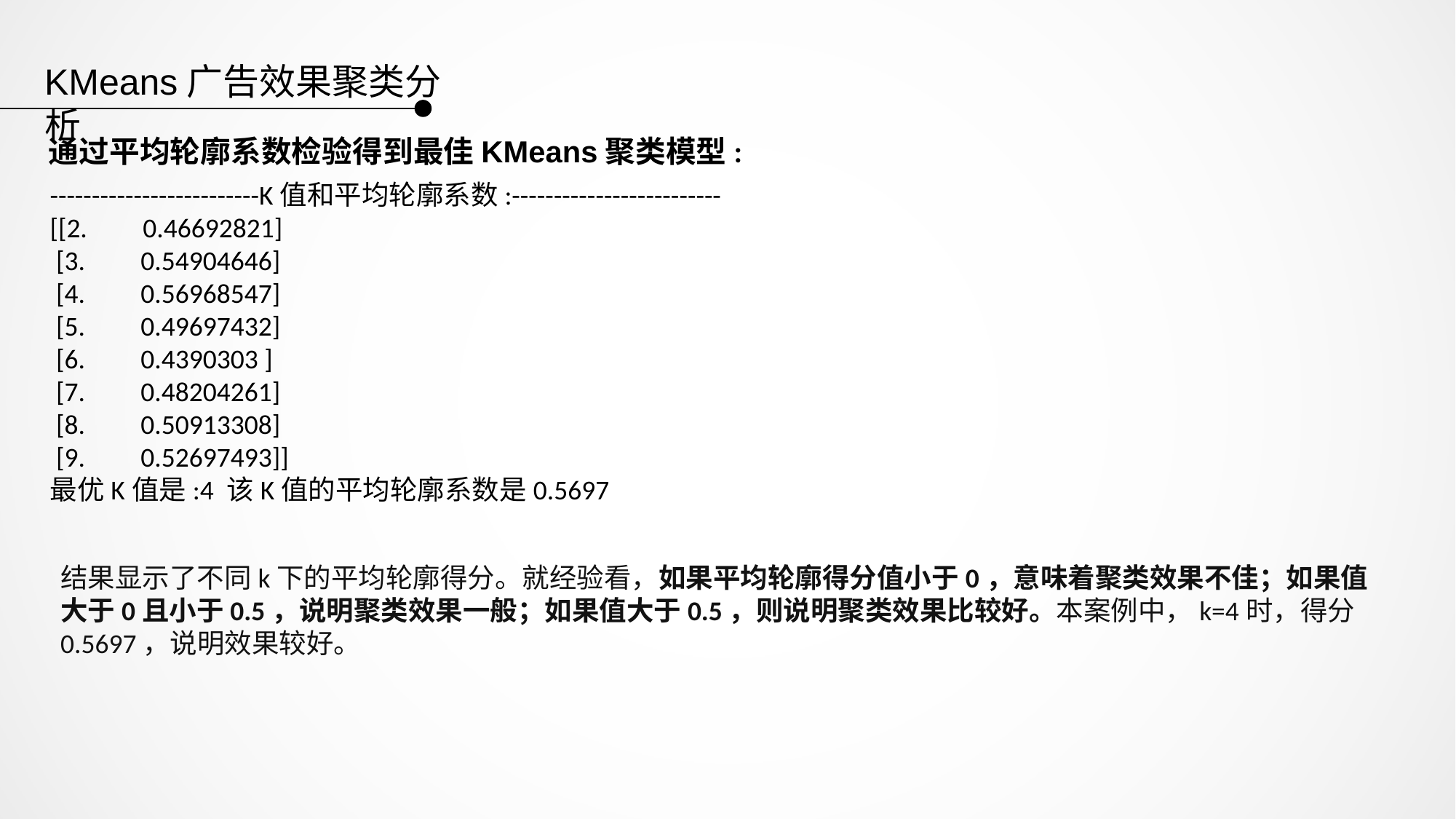

KMeans广告效果聚类分析

通过平均轮廓系数检验得到最佳KMeans聚类模型:
-------------------------K值和平均轮廓系数:-------------------------
[[2.         0.46692821]
 [3.         0.54904646]
 [4.         0.56968547]
 [5.         0.49697432]
 [6.         0.4390303 ]
 [7.         0.48204261]
 [8.         0.50913308]
 [9.         0.52697493]]
最优K值是:4 该K值的平均轮廓系数是0.5697
结果显示了不同k下的平均轮廓得分。就经验看，如果平均轮廓得分值小于0，意味着聚类效果不佳；如果值大于0且小于0.5，说明聚类效果一般；如果值大于0.5，则说明聚类效果比较好。本案例中，k=4时，得分0.5697，说明效果较好。